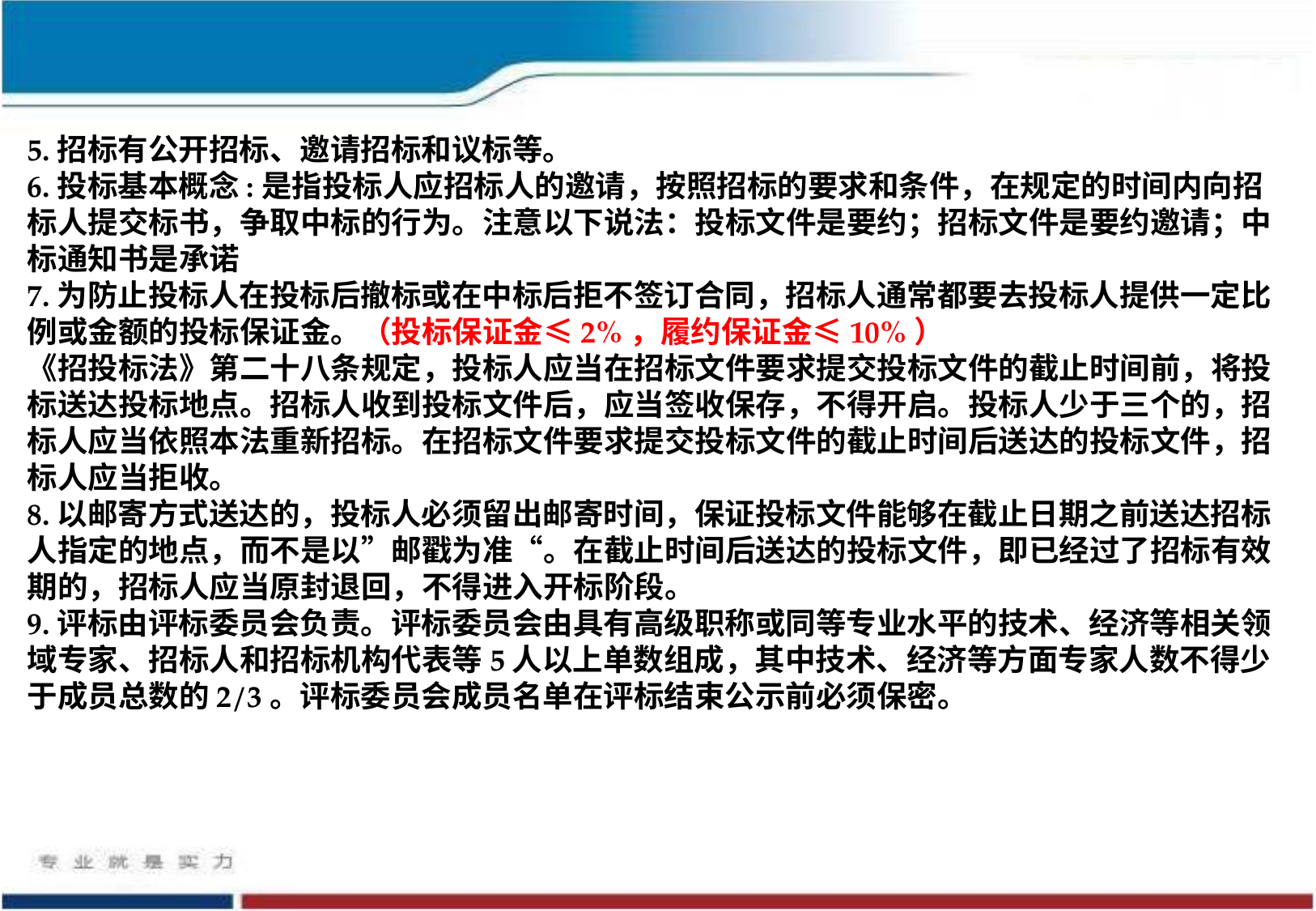

5.招标有公开招标、邀请招标和议标等。
6.投标基本概念:是指投标人应招标人的邀请，按照招标的要求和条件，在规定的时间内向招标人提交标书，争取中标的行为。注意以下说法：投标文件是要约；招标文件是要约邀请；中标通知书是承诺
7.为防止投标人在投标后撤标或在中标后拒不签订合同，招标人通常都要去投标人提供一定比例或金额的投标保证金。（投标保证金≤2%，履约保证金≤10%）
《招投标法》第二十八条规定，投标人应当在招标文件要求提交投标文件的截止时间前，将投标送达投标地点。招标人收到投标文件后，应当签收保存，不得开启。投标人少于三个的，招标人应当依照本法重新招标。在招标文件要求提交投标文件的截止时间后送达的投标文件，招标人应当拒收。
8.以邮寄方式送达的，投标人必须留出邮寄时间，保证投标文件能够在截止日期之前送达招标人指定的地点，而不是以”邮戳为准“。在截止时间后送达的投标文件，即已经过了招标有效期的，招标人应当原封退回，不得进入开标阶段。
9.评标由评标委员会负责。评标委员会由具有高级职称或同等专业水平的技术、经济等相关领域专家、招标人和招标机构代表等5人以上单数组成，其中技术、经济等方面专家人数不得少于成员总数的2/3。评标委员会成员名单在评标结束公示前必须保密。